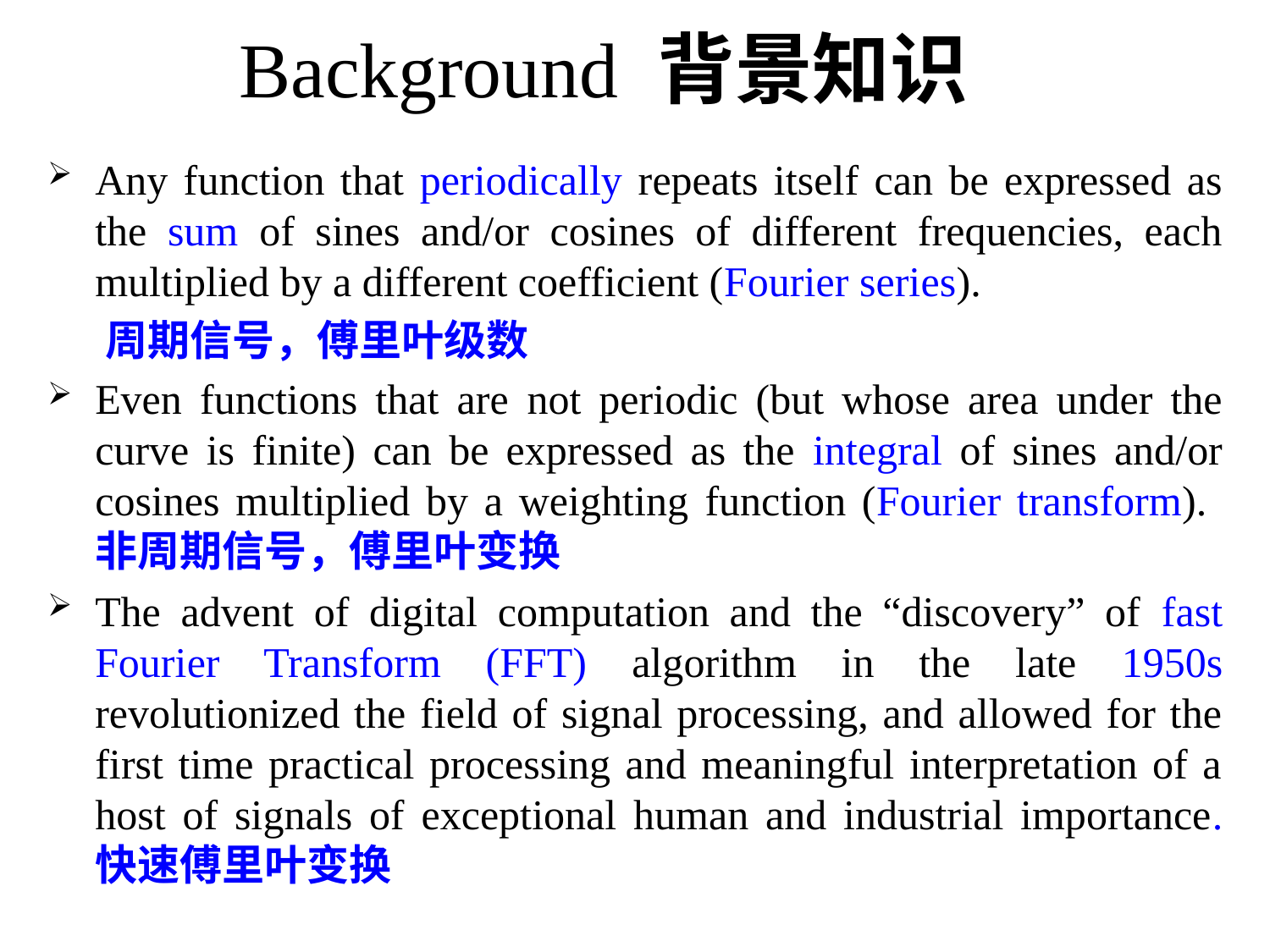

# Background 背景知识
Any function that periodically repeats itself can be expressed as the sum of sines and/or cosines of different frequencies, each multiplied by a different coefficient (Fourier series).
     周期信号，傅里叶级数
Even functions that are not periodic (but whose area under the curve is finite) can be expressed as the integral of sines and/or cosines multiplied by a weighting function (Fourier transform).  非周期信号，傅里叶变换
The advent of digital computation and the “discovery” of fast Fourier Transform (FFT) algorithm in the late 1950s revolutionized the field of signal processing, and allowed for the first time practical processing and meaningful interpretation of a host of signals of exceptional human and industrial importance. 快速傅里叶变换